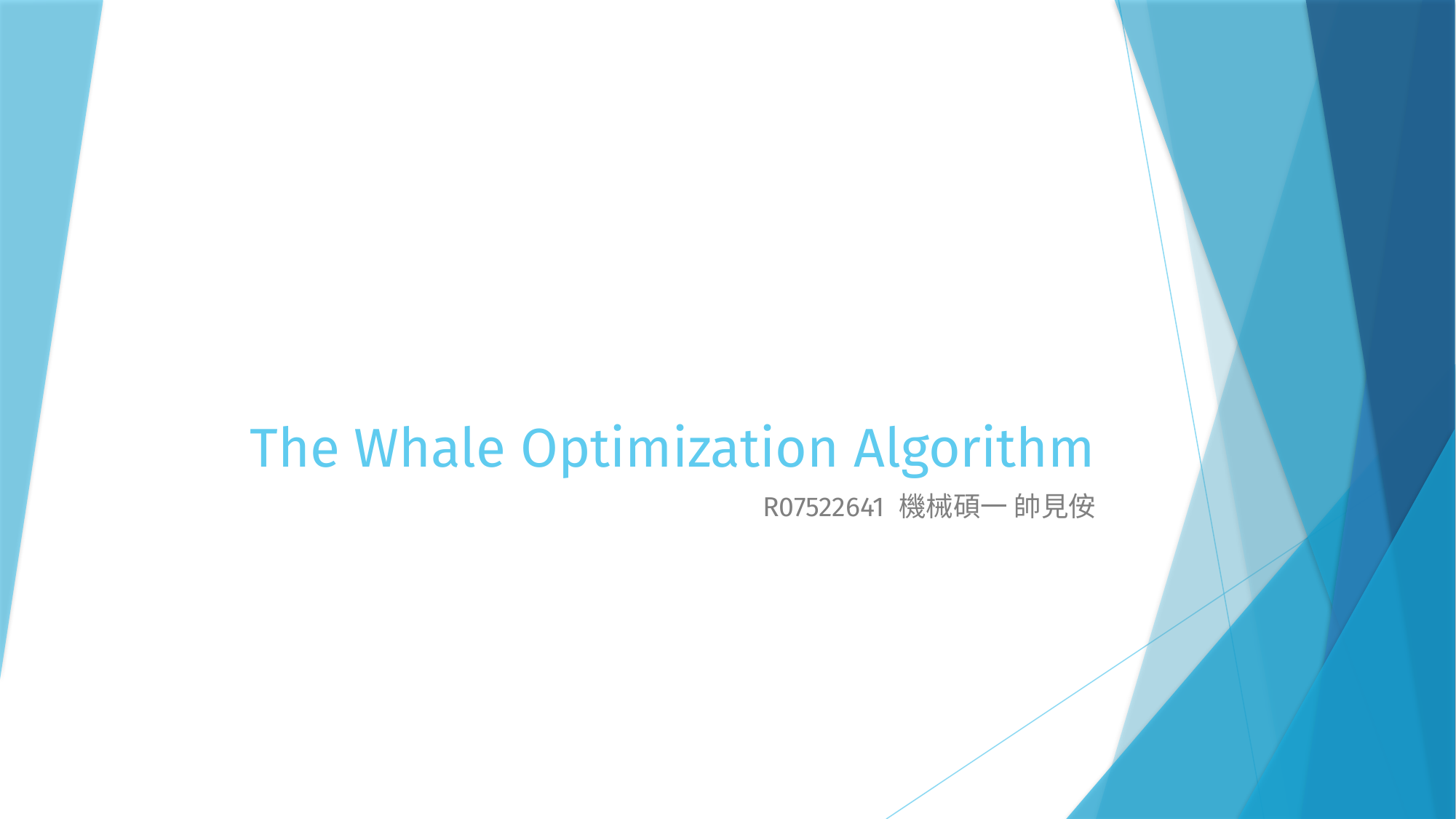

# The Whale Optimization Algorithm
R07522641 機械碩一 帥見侒